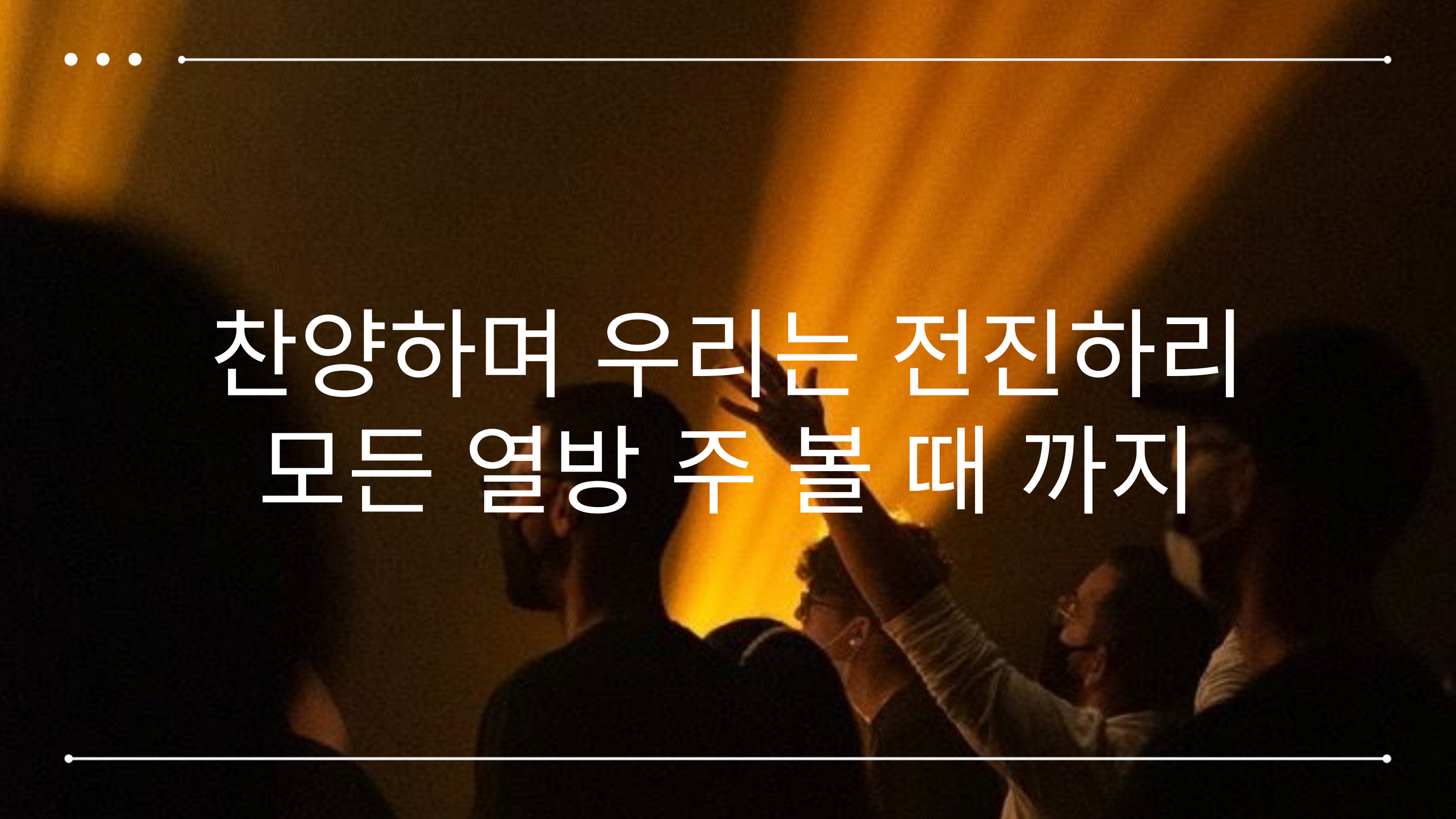

# 찬양하며 우리는 전진하리
모든 열방 주 볼 때 까지